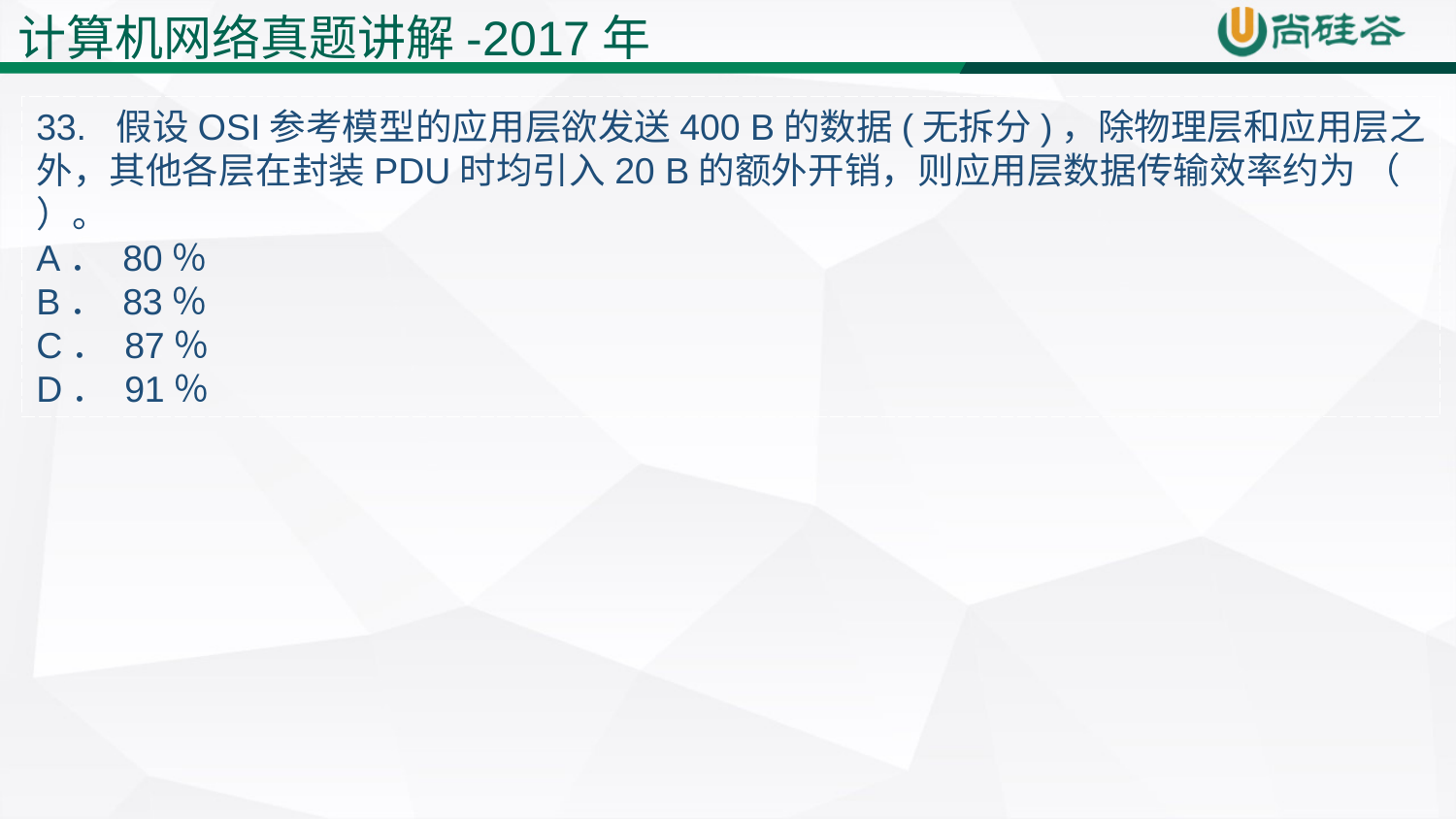

计算机网络真题讲解-2017年

33.  假设OSI参考模型的应用层欲发送400 B的数据(无拆分)，除物理层和应用层之外，其他各层在封装PDU时均引入20 B的额外开销，则应用层数据传输效率约为 （    ）。
A． 80％
B． 83％
C． 87％
D． 91％